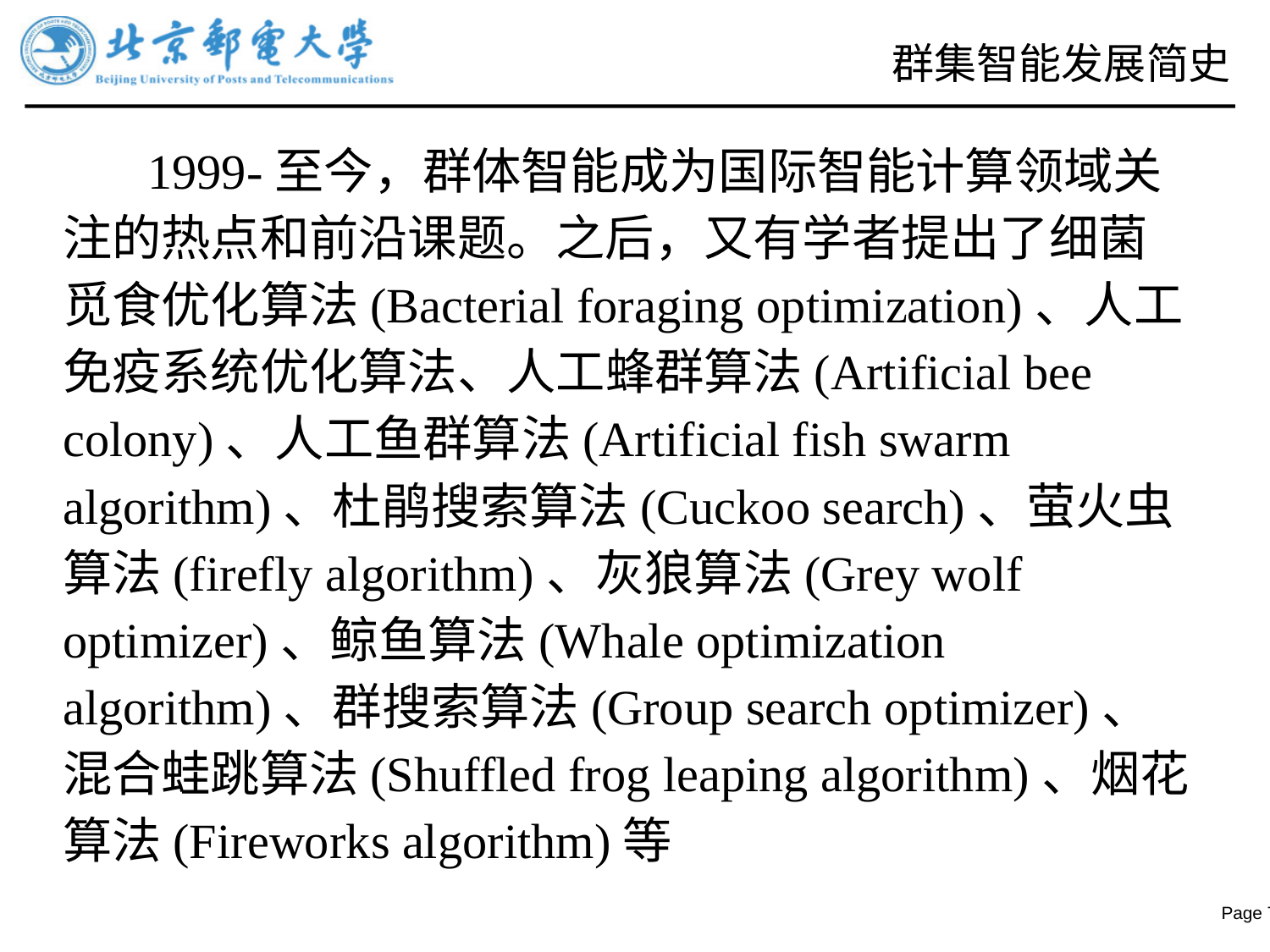

# 群集智能发展简史
        1999-至今，群体智能成为国际智能计算领域关注的热点和前沿课题。之后，又有学者提出了细菌觅食优化算法(Bacterial foraging optimization)、人工免疫系统优化算法、人工蜂群算法(Artificial bee colony)、人工鱼群算法(Artificial fish swarm algorithm)、杜鹃搜索算法(Cuckoo search)、萤火虫算法(firefly algorithm)、灰狼算法(Grey wolf optimizer)、鲸鱼算法(Whale optimization algorithm)、群搜索算法(Group search optimizer)、混合蛙跳算法(Shuffled frog leaping algorithm)、烟花算法(Fireworks algorithm)等